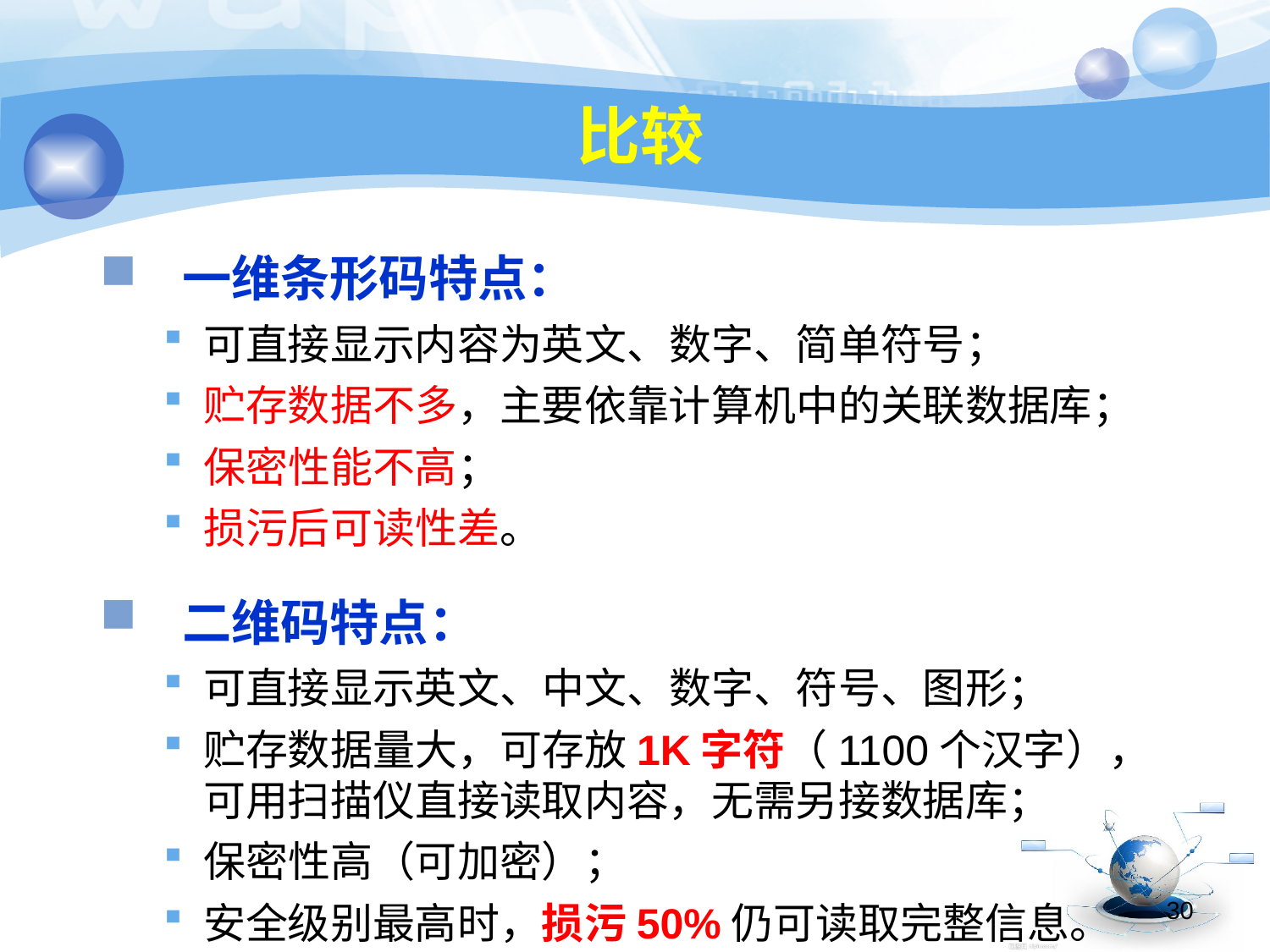

# 比较
  一维条形码特点：
可直接显示内容为英文、数字、简单符号；
贮存数据不多，主要依靠计算机中的关联数据库；
保密性能不高；
损污后可读性差。
  二维码特点：
可直接显示英文、中文、数字、符号、图形；
贮存数据量大，可存放1K字符（1100个汉字），可用扫描仪直接读取内容，无需另接数据库；
保密性高（可加密）；
安全级别最高时，损污50%仍可读取完整信息。
30